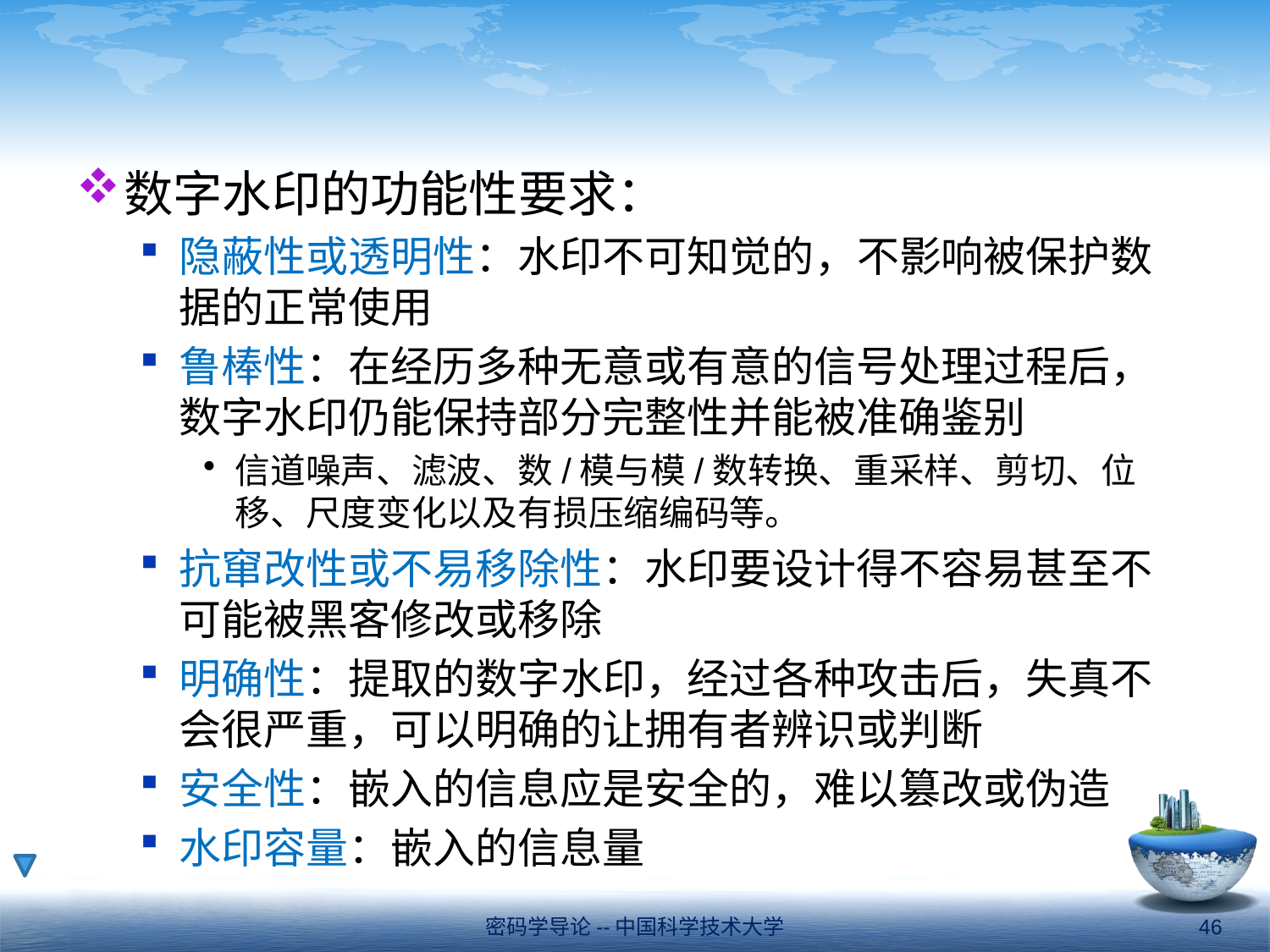

#
数字水印的功能性要求：
隐蔽性或透明性：水印不可知觉的，不影响被保护数据的正常使用
鲁棒性：在经历多种无意或有意的信号处理过程后，数字水印仍能保持部分完整性并能被准确鉴别
信道噪声、滤波、数/模与模/数转换、重采样、剪切、位移、尺度变化以及有损压缩编码等。
抗窜改性或不易移除性：水印要设计得不容易甚至不可能被黑客修改或移除
明确性：提取的数字水印，经过各种攻击后，失真不会很严重，可以明确的让拥有者辨识或判断
安全性：嵌入的信息应是安全的，难以篡改或伪造
水印容量：嵌入的信息量

密码学导论--中国科学技术大学
46